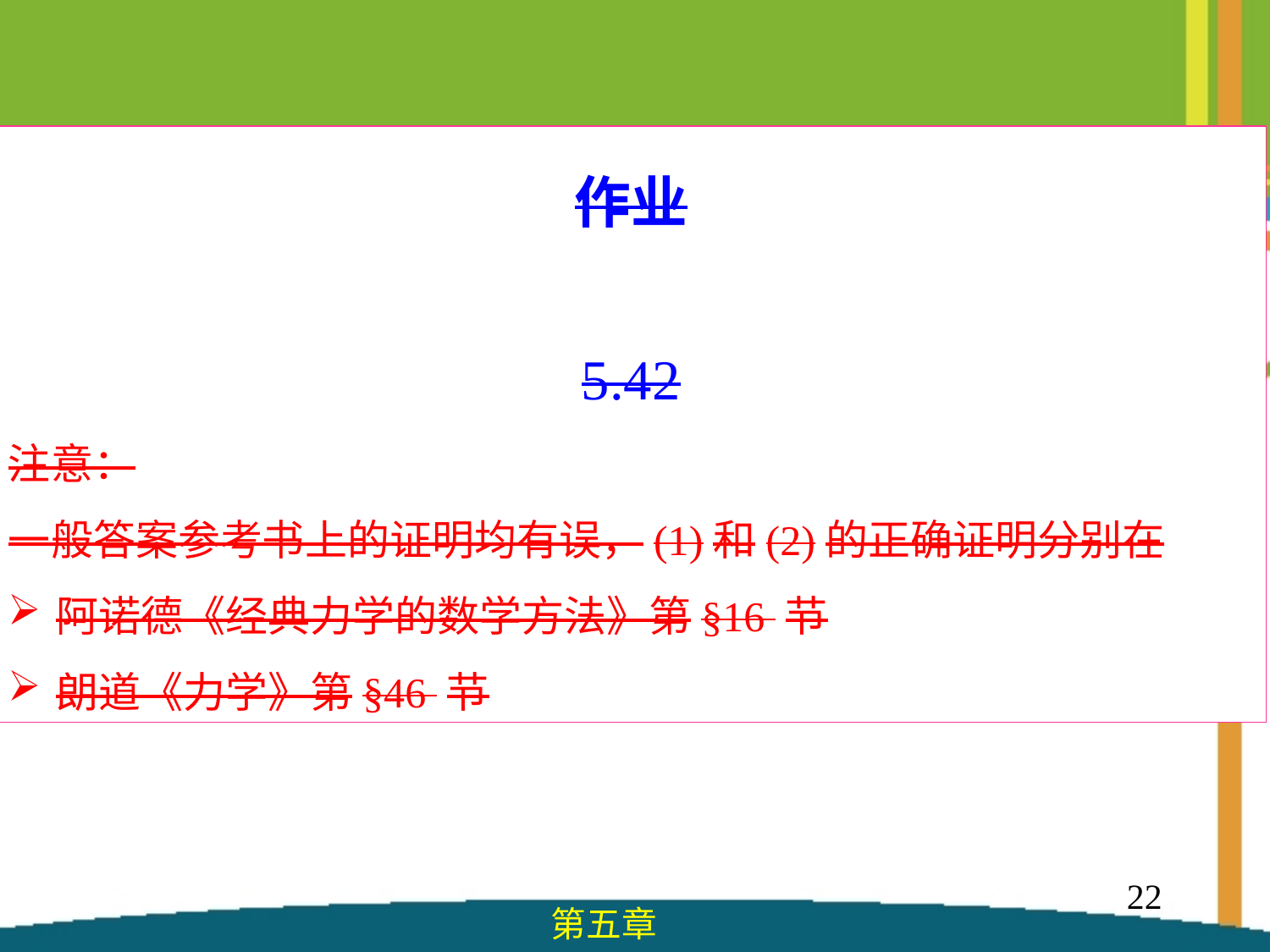

作业

5.42
注意：
一般答案参考书上的证明均有误，(1)和(2)的正确证明分别在
阿诺德《经典力学的数学方法》第§16 节
朗道《力学》第§46 节
22